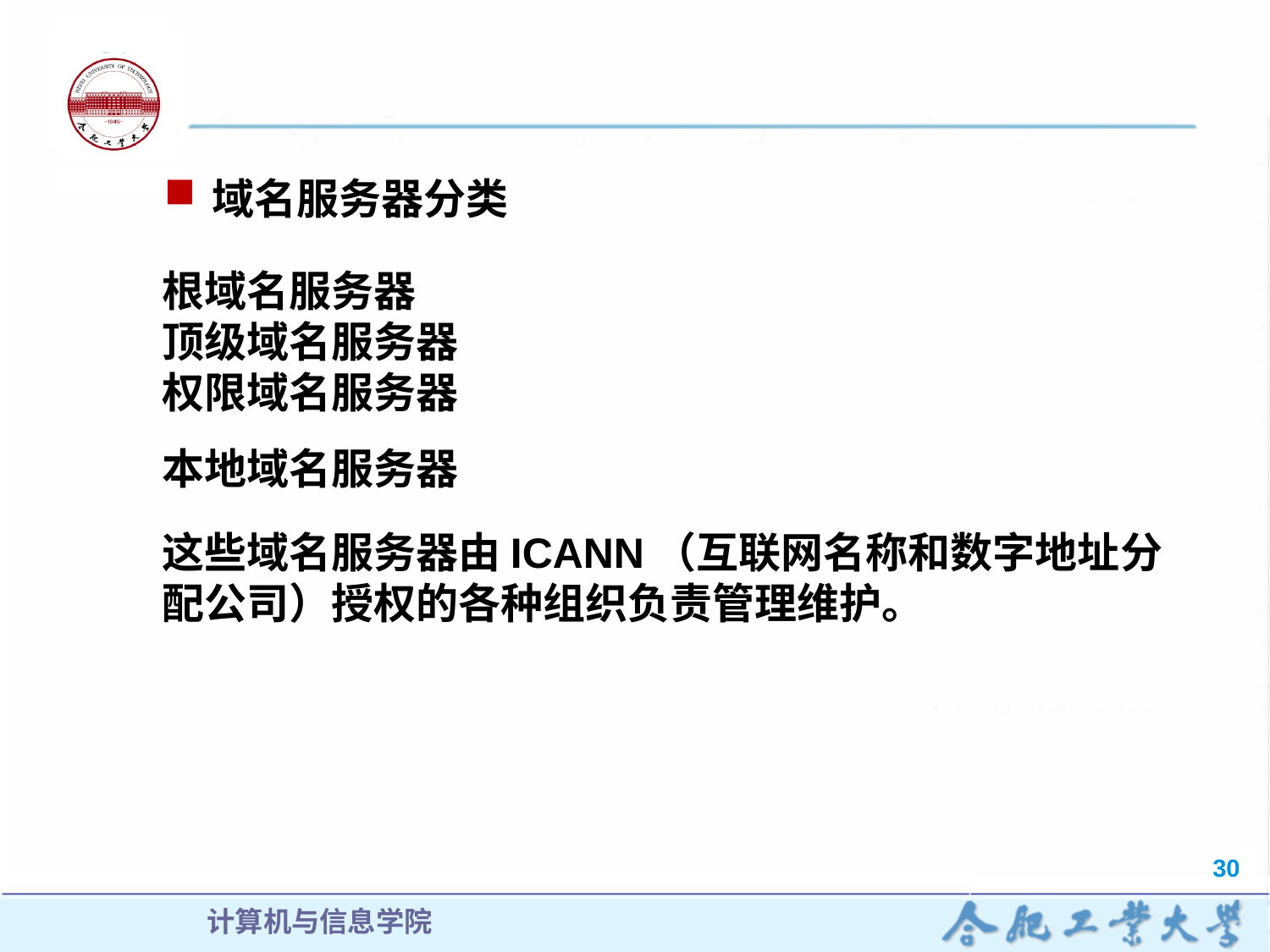

域名服务器分类
根域名服务器
顶级域名服务器
权限域名服务器
本地域名服务器
这些域名服务器由ICANN（互联网名称和数字地址分配公司）授权的各种组织负责管理维护。